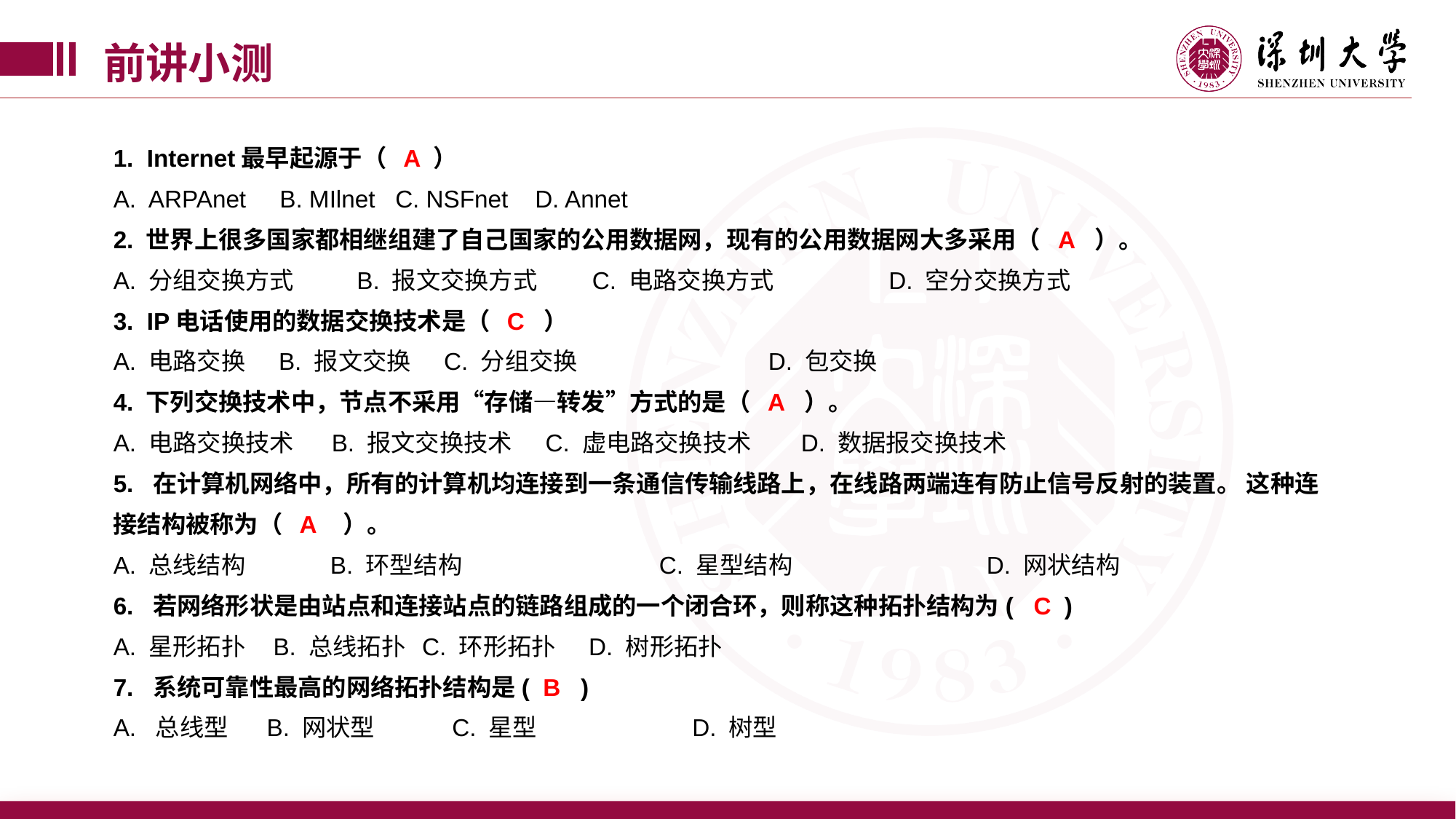

前讲小测

1.  Internet最早起源于（  A ）
A.  ARPAnet     B. MIlnet   C. NSFnet    D. Annet
2. 世界上很多国家都相继组建了自己国家的公用数据网，现有的公用数据网大多采用（  A  ）。
A. 分组交换方式　      B. 报文交换方式         C. 电路交换方式 　	 D. 空分交换方式
3.  IP电话使用的数据交换技术是（  C  ）
A. 电路交换     B. 报文交换     C. 分组交换   		D. 包交换
4. 下列交换技术中，节点不采用“存储—转发”方式的是（  A  ）。
A. 电路交换技术   	B. 报文交换技术     C. 虚电路交换技术        D. 数据报交换技术
5.  在计算机网络中，所有的计算机均连接到一条通信传输线路上，在线路两端连有防止信号反射的装置。 这种连接结构被称为（  A   ）。
A. 总线结构　          B. 环型结构　		C. 星型结构　		D. 网状结构
6.  若网络形状是由站点和连接站点的链路组成的一个闭合环，则称这种拓扑结构为(   C  )
A. 星形拓扑    B. 总线拓扑  C. 环形拓扑     D. 树形拓扑
7.  系统可靠性最高的网络拓扑结构是(  B   )
A.  总线型      B. 网状型  	 C. 星型   	     D. 树型